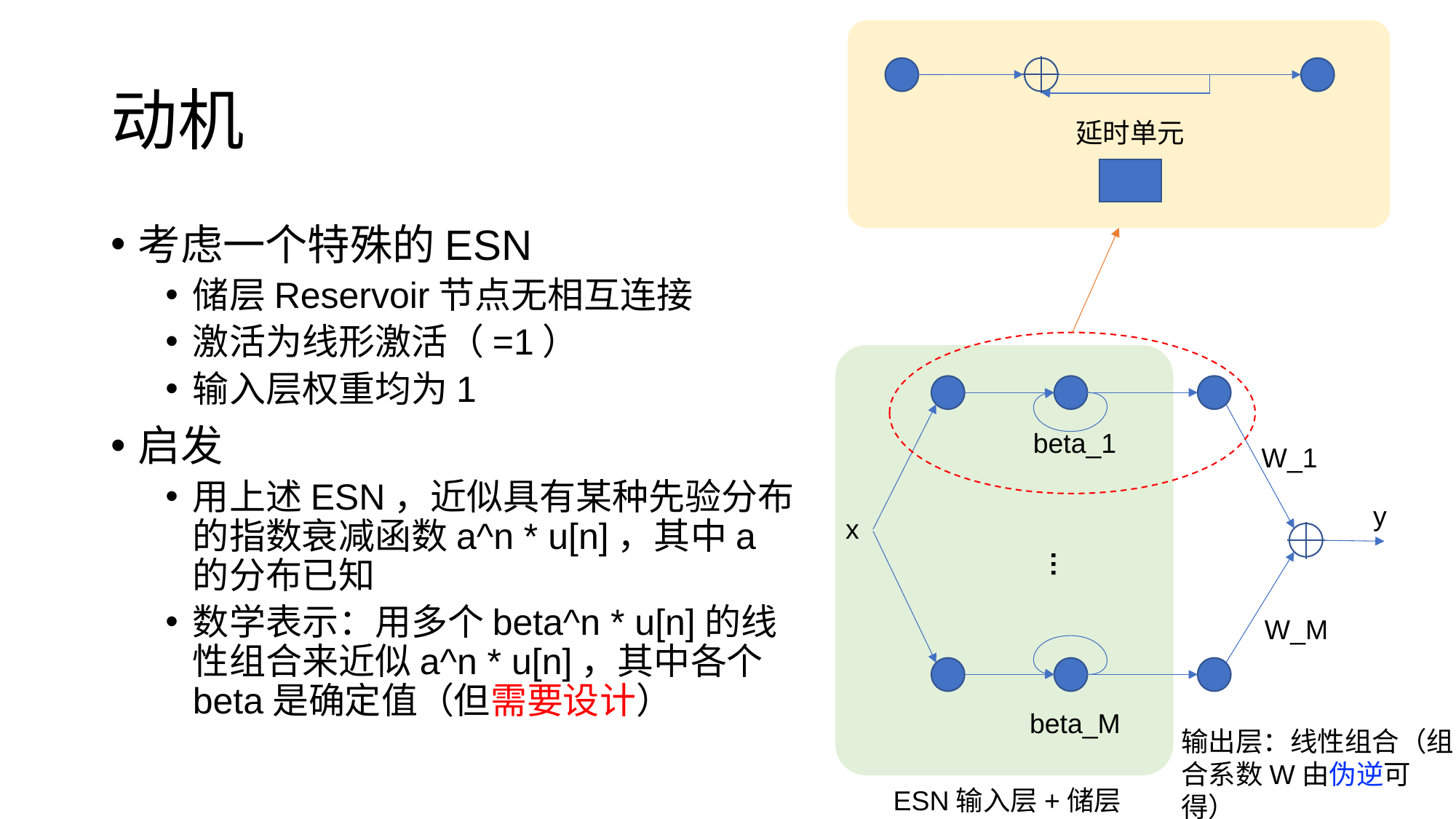

# 动机

延时单元

考虑一个特殊的ESN
储层Reservoir节点无相互连接
激活为线形激活（=1）
输入层权重均为1
启发
用上述ESN，近似具有某种先验分布的指数衰减函数a^n * u[n]，其中a的分布已知
数学表示：用多个beta^n * u[n]的线性组合来近似a^n * u[n]，其中各个beta是确定值（但需要设计）

beta_1
W_1
y
x

…
W_M

beta_M
输出层：线性组合（组合系数W由伪逆可得）
ESN输入层+储层